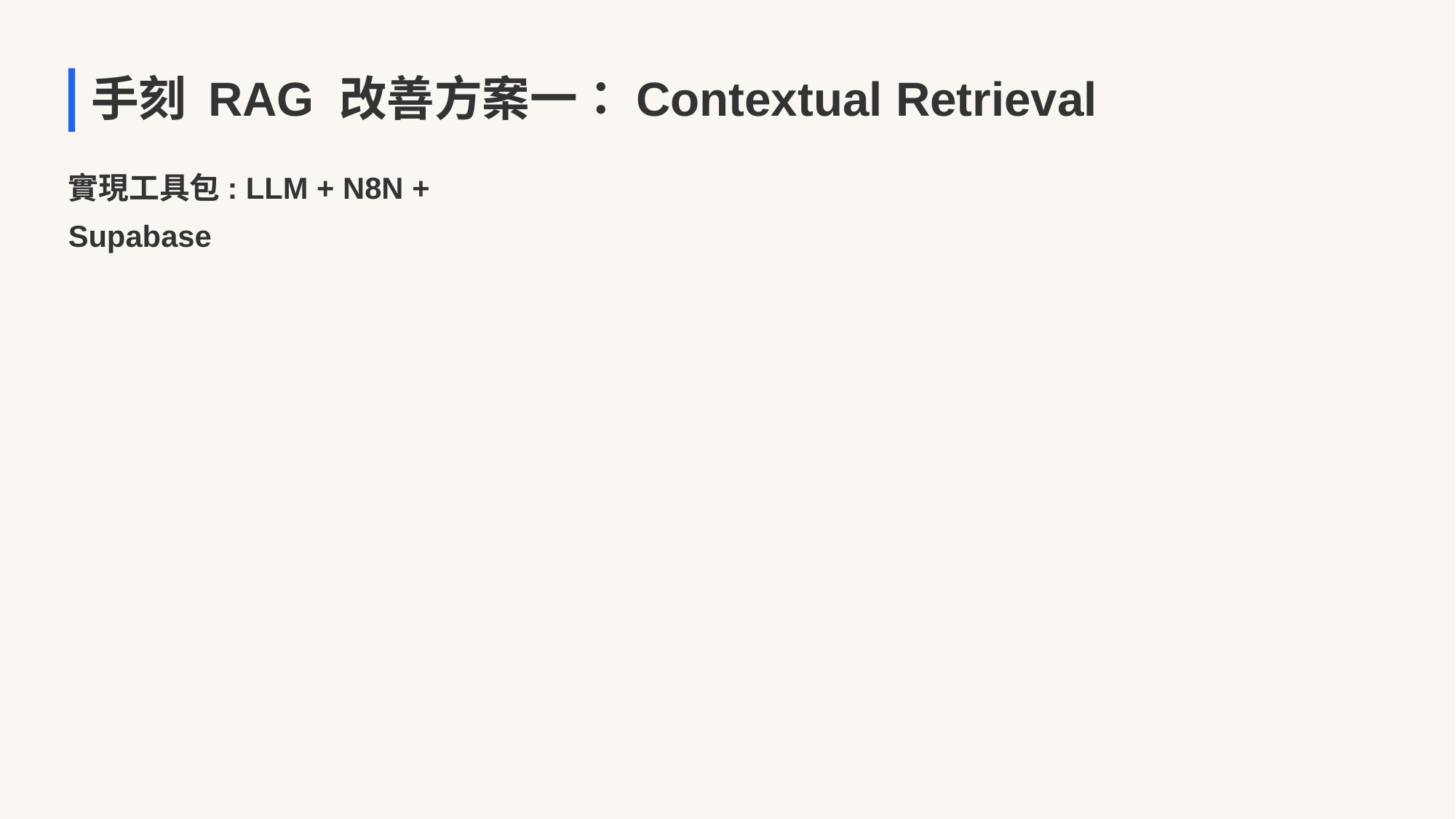

手刻 RAG 改善方案一：Contextual Retrieval
實現工具包: LLM + N8N + Supabase